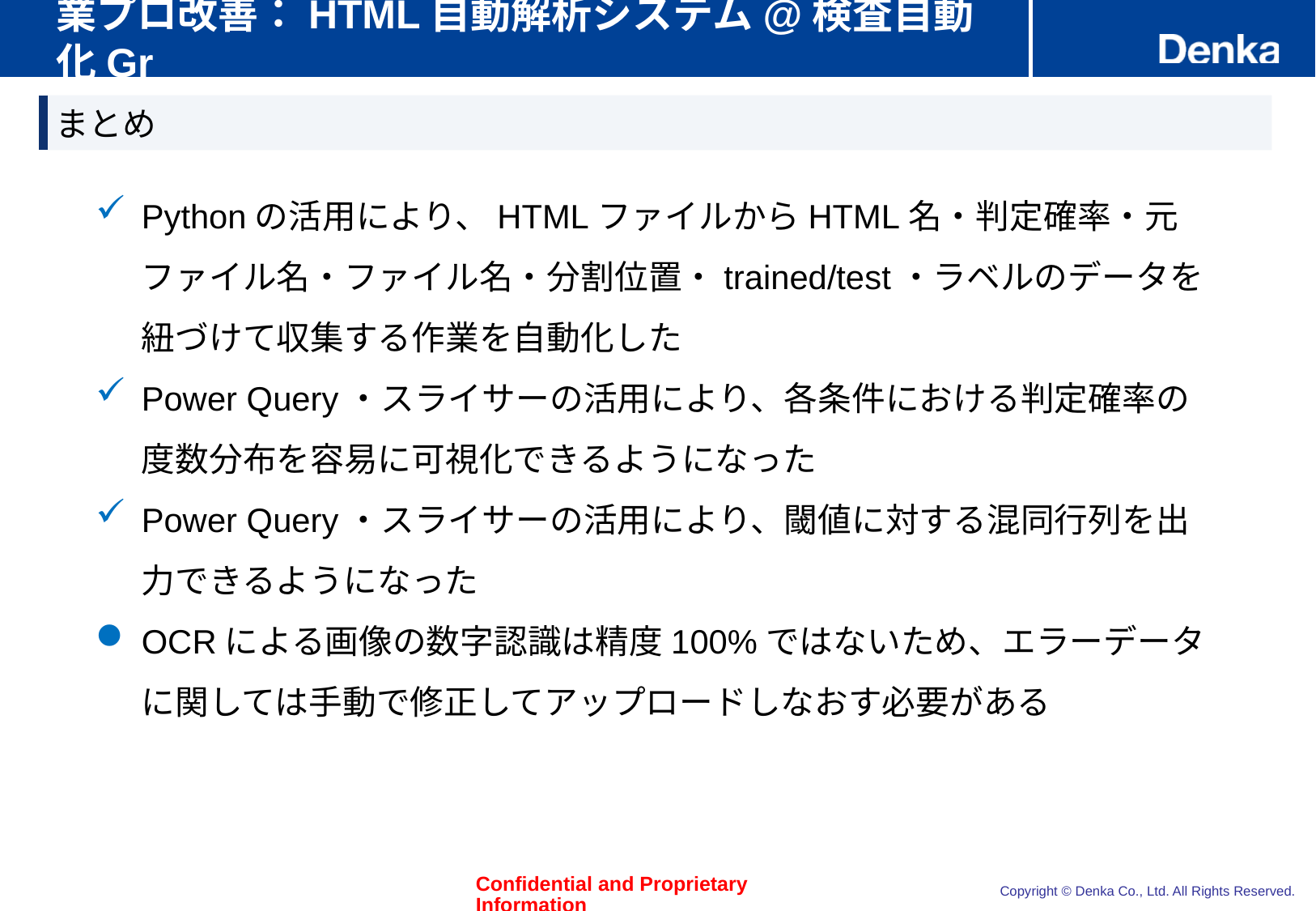

# 業プロ改善：HTML自動解析システム@検査自動化Gr
まとめ

Pythonの活用により、HTMLファイルからHTML名・判定確率・元ファイル名・ファイル名・分割位置・trained/test・ラベルのデータを紐づけて収集する作業を自動化した
Power Query・スライサーの活用により、各条件における判定確率の度数分布を容易に可視化できるようになった
Power Query・スライサーの活用により、閾値に対する混同行列を出力できるようになった
OCRによる画像の数字認識は精度100%ではないため、エラーデータに関しては手動で修正してアップロードしなおす必要がある